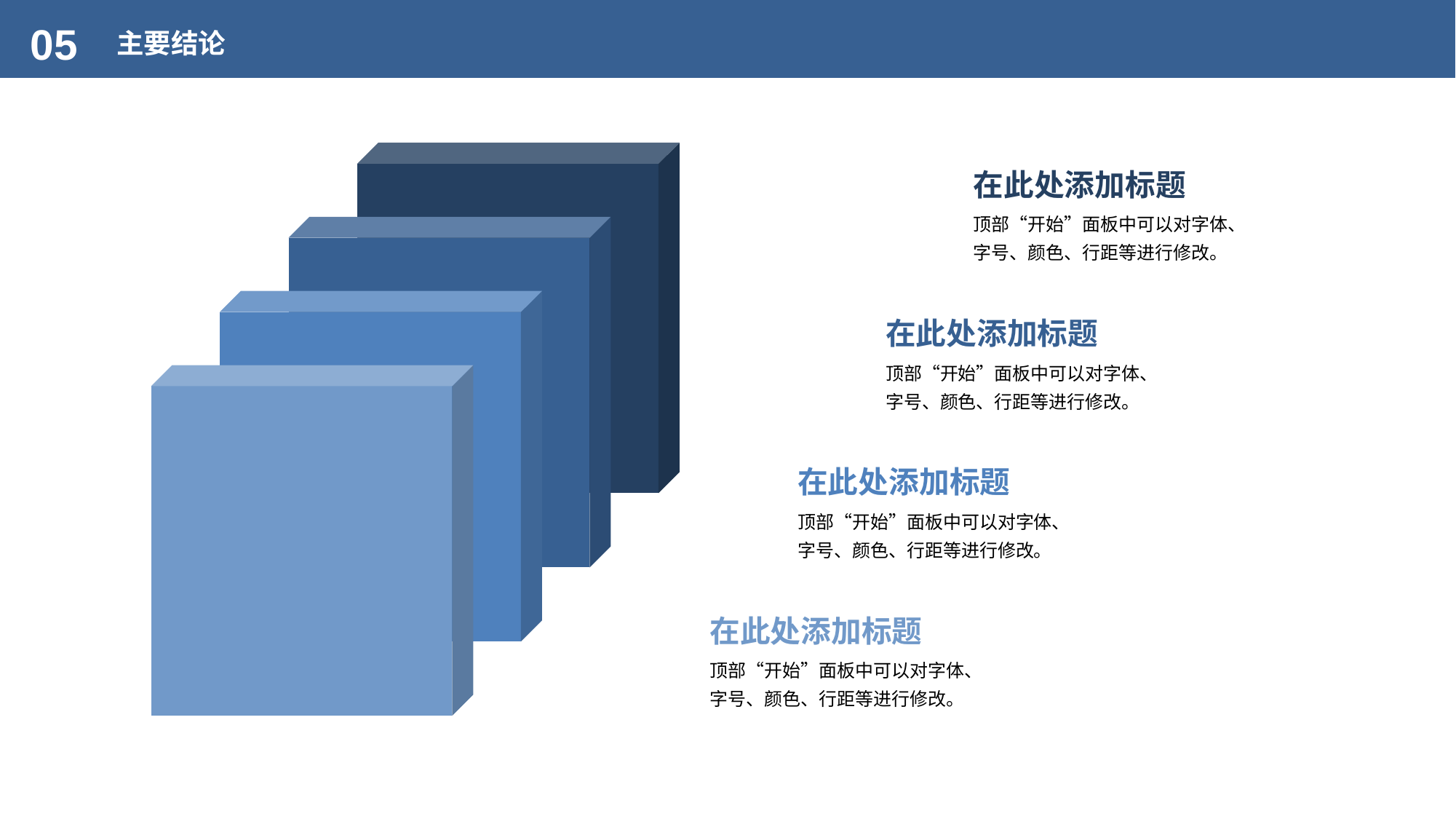

05
主要结论

在此处添加标题
顶部“开始”面板中可以对字体、字号、颜色、行距等进行修改。

在此处添加标题
顶部“开始”面板中可以对字体、字号、颜色、行距等进行修改。

在此处添加标题
顶部“开始”面板中可以对字体、字号、颜色、行距等进行修改。
在此处添加标题
顶部“开始”面板中可以对字体、字号、颜色、行距等进行修改。